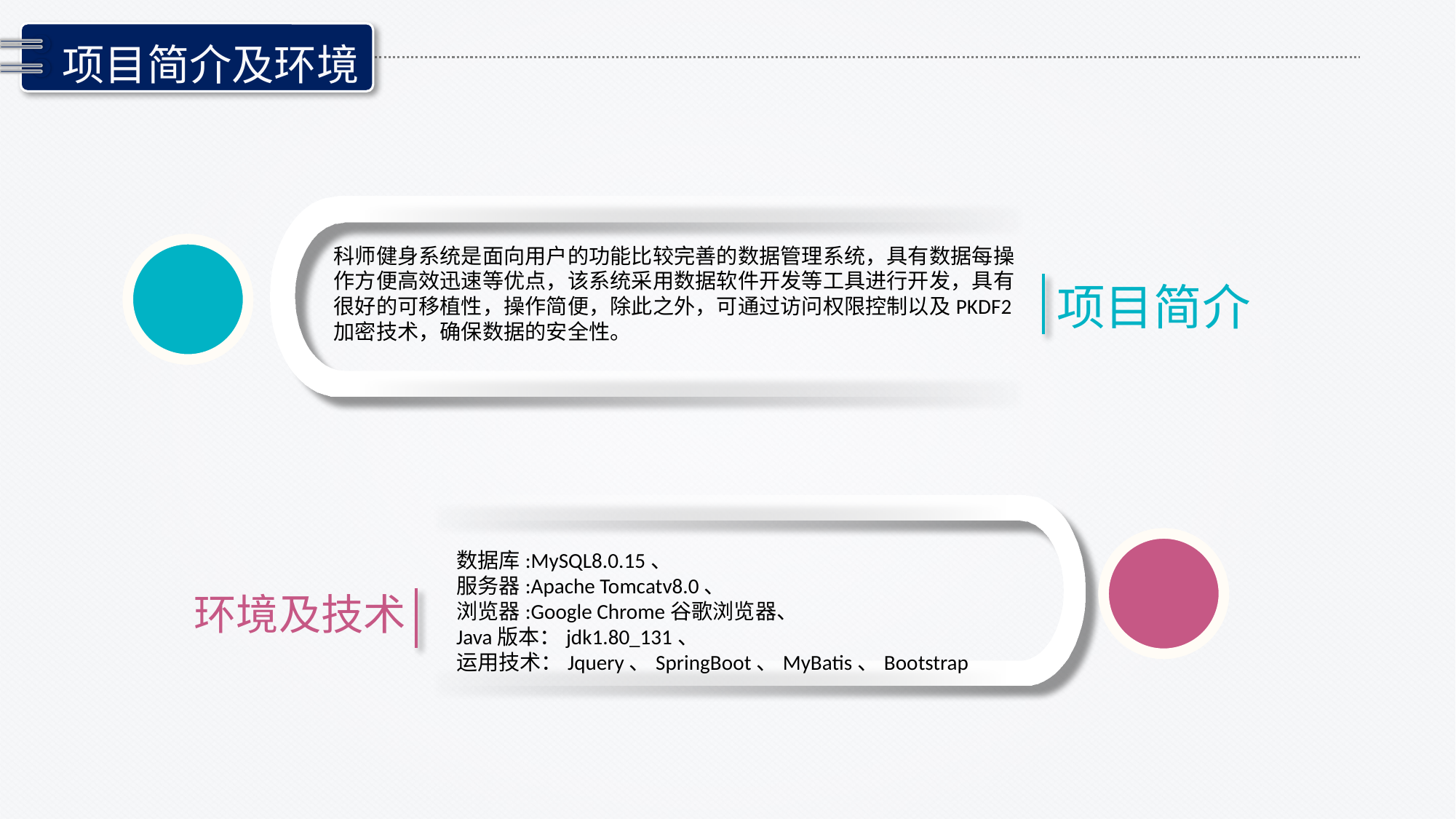

项目简介及环境

科师健身系统是面向用户的功能比较完善的数据管理系统，具有数据每操
作方便高效迅速等优点，该系统采用数据软件开发等工具进行开发，具有
很好的可移植性，操作简便，除此之外，可通过访问权限控制以及PKDF2
加密技术，确保数据的安全性。

项目简介

数据库:MySQL8.0.15、
服务器:Apache Tomcatv8.0、
浏览器:Google Chrome谷歌浏览器、
Java版本：jdk1.80_131、
运用技术：Jquery、SpringBoot、MyBatis、Bootstrap

环境及技术